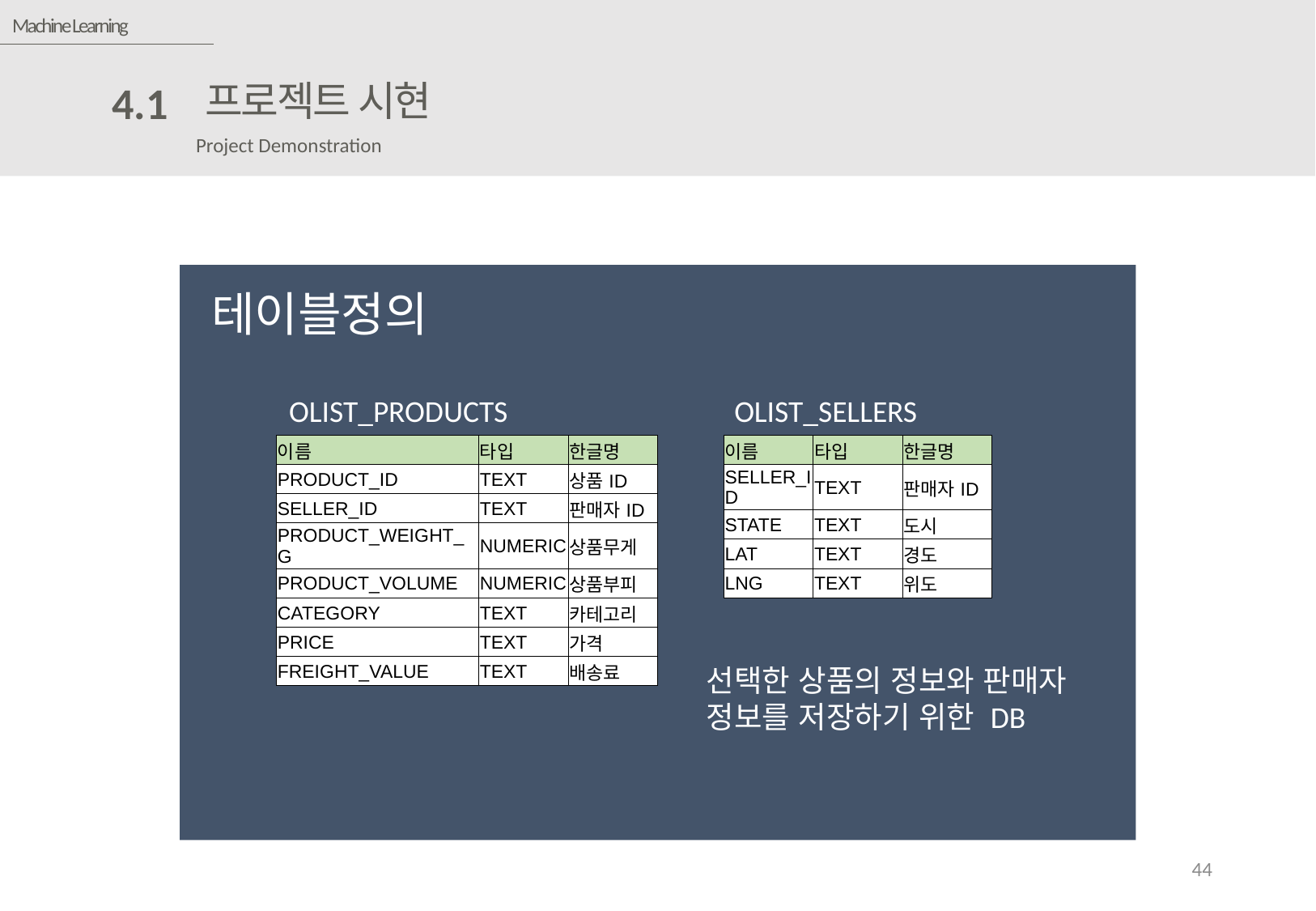

Machine Learning
프로젝트 시현
4.1
Project Demonstration

테이블정의
OLIST_PRODUCTS
OLIST_SELLERS
| 이름 | 타입 | 한글명 |
| --- | --- | --- |
| PRODUCT\_ID | TEXT | 상품ID |
| SELLER\_ID | TEXT | 판매자ID |
| PRODUCT\_WEIGHT\_G | NUMERIC | 상품무게 |
| PRODUCT\_VOLUME | NUMERIC | 상품부피 |
| CATEGORY | TEXT | 카테고리 |
| PRICE | TEXT | 가격 |
| FREIGHT\_VALUE | TEXT | 배송료 |
| 이름 | 타입 | 한글명 |
| --- | --- | --- |
| SELLER\_ID | TEXT | 판매자ID |
| STATE | TEXT | 도시 |
| LAT | TEXT | 경도 |
| LNG | TEXT | 위도 |
선택한 상품의 정보와 판매자 정보를 저장하기 위한 DB
44